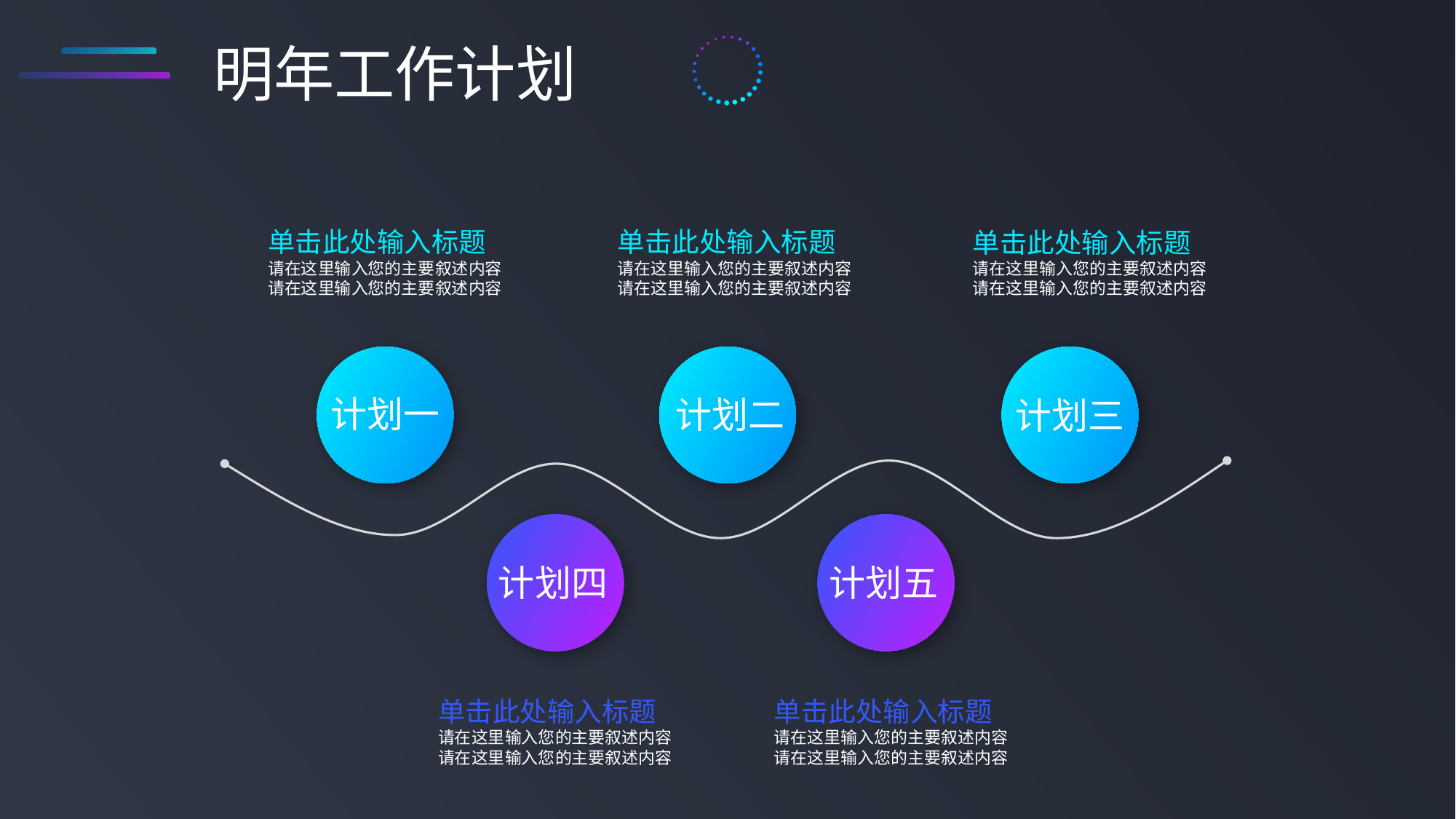

明年工作计划

单击此处输入标题
请在这里输入您的主要叙述内容
请在这里输入您的主要叙述内容

单击此处输入标题
请在这里输入您的主要叙述内容
请在这里输入您的主要叙述内容

单击此处输入标题
请在这里输入您的主要叙述内容
请在这里输入您的主要叙述内容

计划一

计划二

计划三

计划四

计划五
单击此处输入标题
请在这里输入您的主要叙述内容
请在这里输入您的主要叙述内容

单击此处输入标题
请在这里输入您的主要叙述内容
请在这里输入您的主要叙述内容